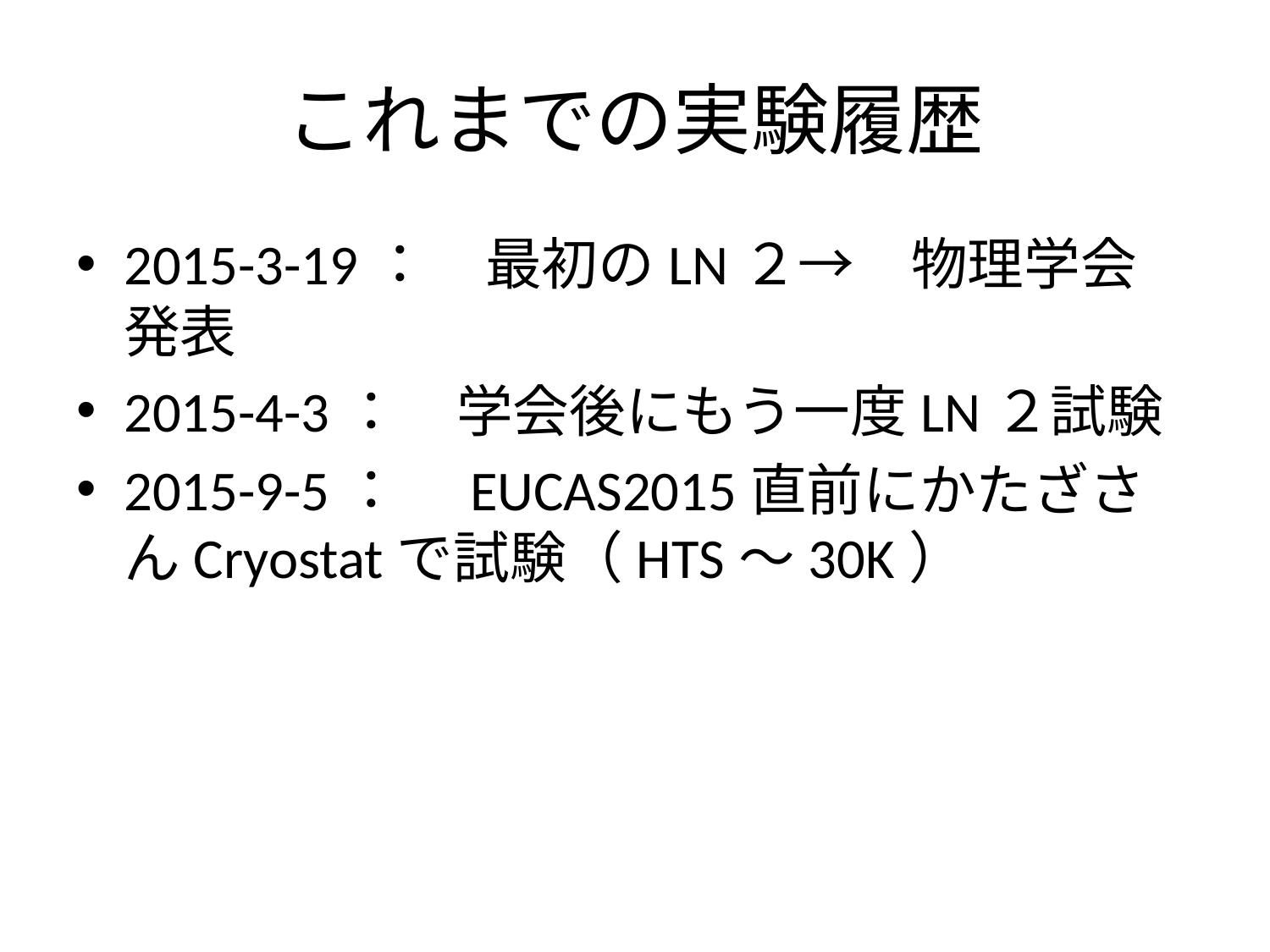

# これまでの実験履歴
2015-3-19：　最初のLN２→　物理学会発表
2015-4-3：　学会後にもう一度LN２試験
2015-9-5：　EUCAS2015直前にかたざさんCryostatで試験（HTS〜30K）